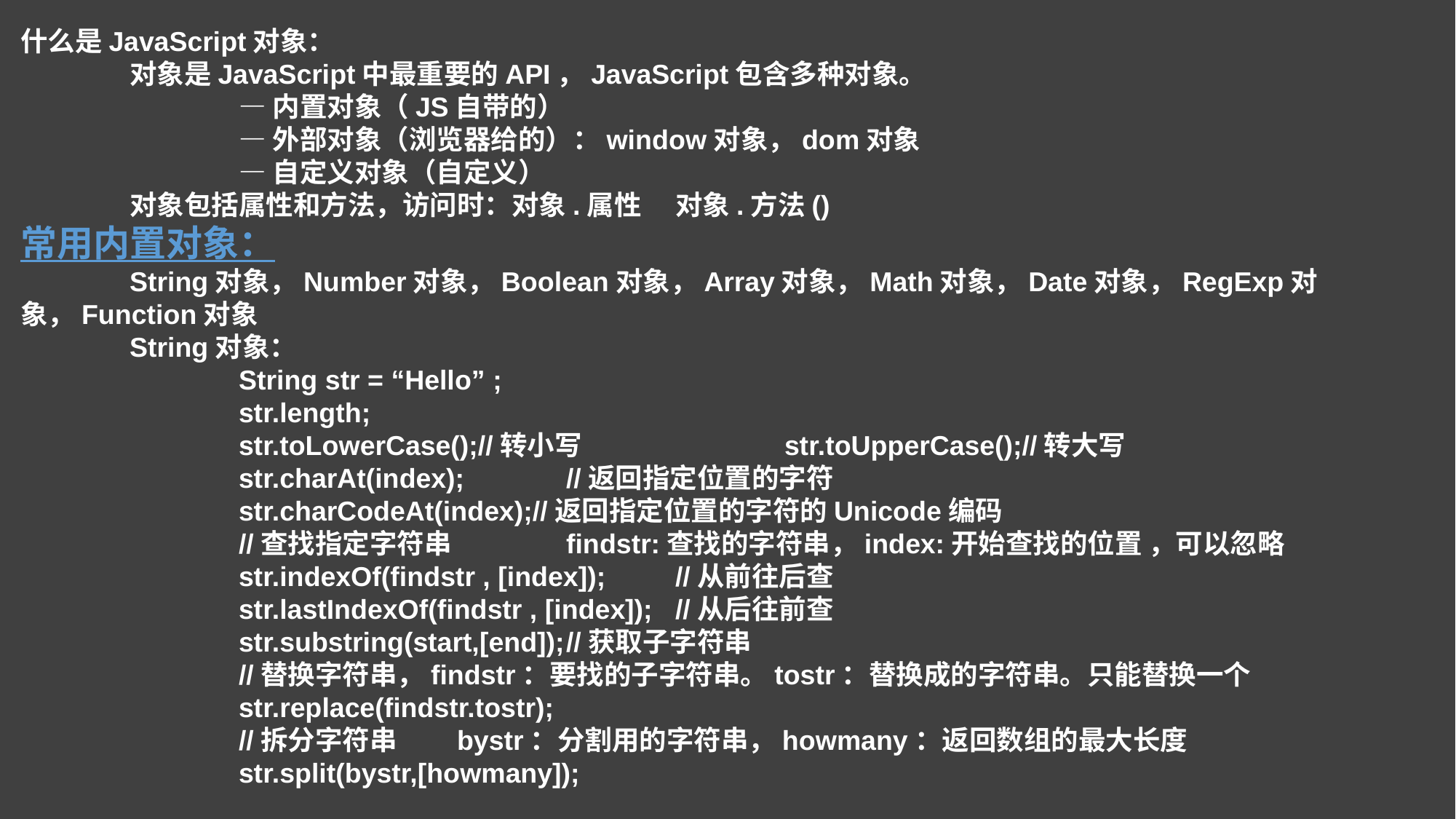

什么是JavaScript对象：
	对象是JavaScript中最重要的API，JavaScript包含多种对象。
		—内置对象（JS自带的）
		—外部对象（浏览器给的）：window对象，dom对象
		—自定义对象（自定义）
	对象包括属性和方法，访问时：对象.属性	对象.方法()
常用内置对象：
	String对象，Number对象，Boolean对象，Array对象，Math对象，Date对象，RegExp对象，Function对象
	String对象：
		String str = “Hello” ;
		str.length;
		str.toLowerCase();//转小写		str.toUpperCase();//转大写
		str.charAt(index);	//返回指定位置的字符
		str.charCodeAt(index);//返回指定位置的字符的Unicode编码
		//查找指定字符串		findstr:查找的字符串，index:开始查找的位置 ，可以忽略
		str.indexOf(findstr , [index]);	//从前往后查
		str.lastIndexOf(findstr , [index]);	//从后往前查
		str.substring(start,[end]);	//获取子字符串
		//替换字符串，findstr：要找的子字符串。tostr：替换成的字符串。只能替换一个
		str.replace(findstr.tostr);
		//拆分字符串	bystr：分割用的字符串，howmany：返回数组的最大长度
		str.split(bystr,[howmany]);